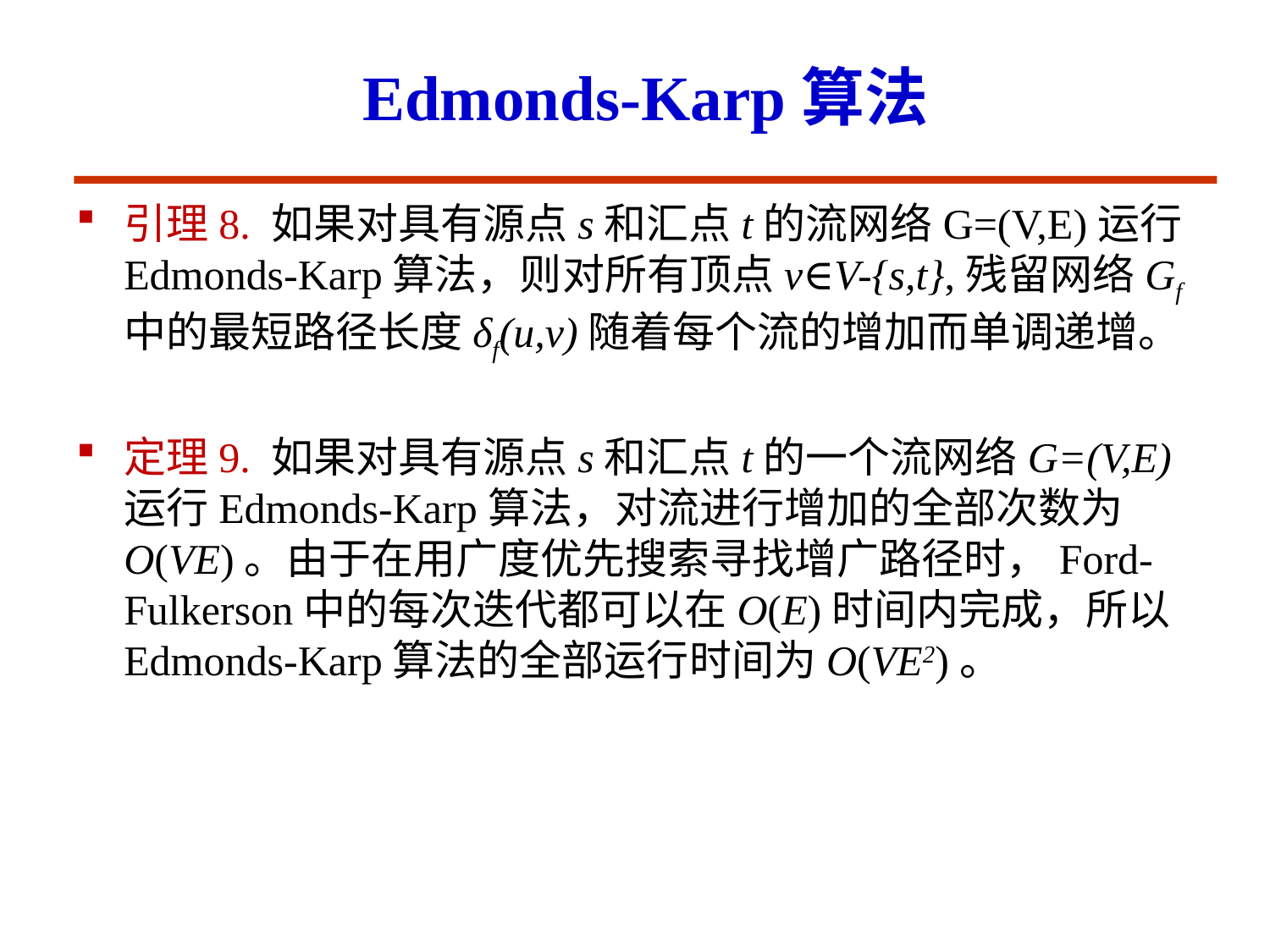

# Edmonds-Karp算法
引理8. 如果对具有源点s和汇点t的流网络G=(V,E)运行Edmonds-Karp算法，则对所有顶点v∈V-{s,t},残留网络Gf中的最短路径长度δf(u,v)随着每个流的增加而单调递增。

定理9. 如果对具有源点s和汇点t的一个流网络G=(V,E)运行Edmonds-Karp算法，对流进行增加的全部次数为О(VE)。由于在用广度优先搜索寻找增广路径时，Ford-Fulkerson中的每次迭代都可以在О(E)时间内完成，所以Edmonds-Karp算法的全部运行时间为О(VE2)。